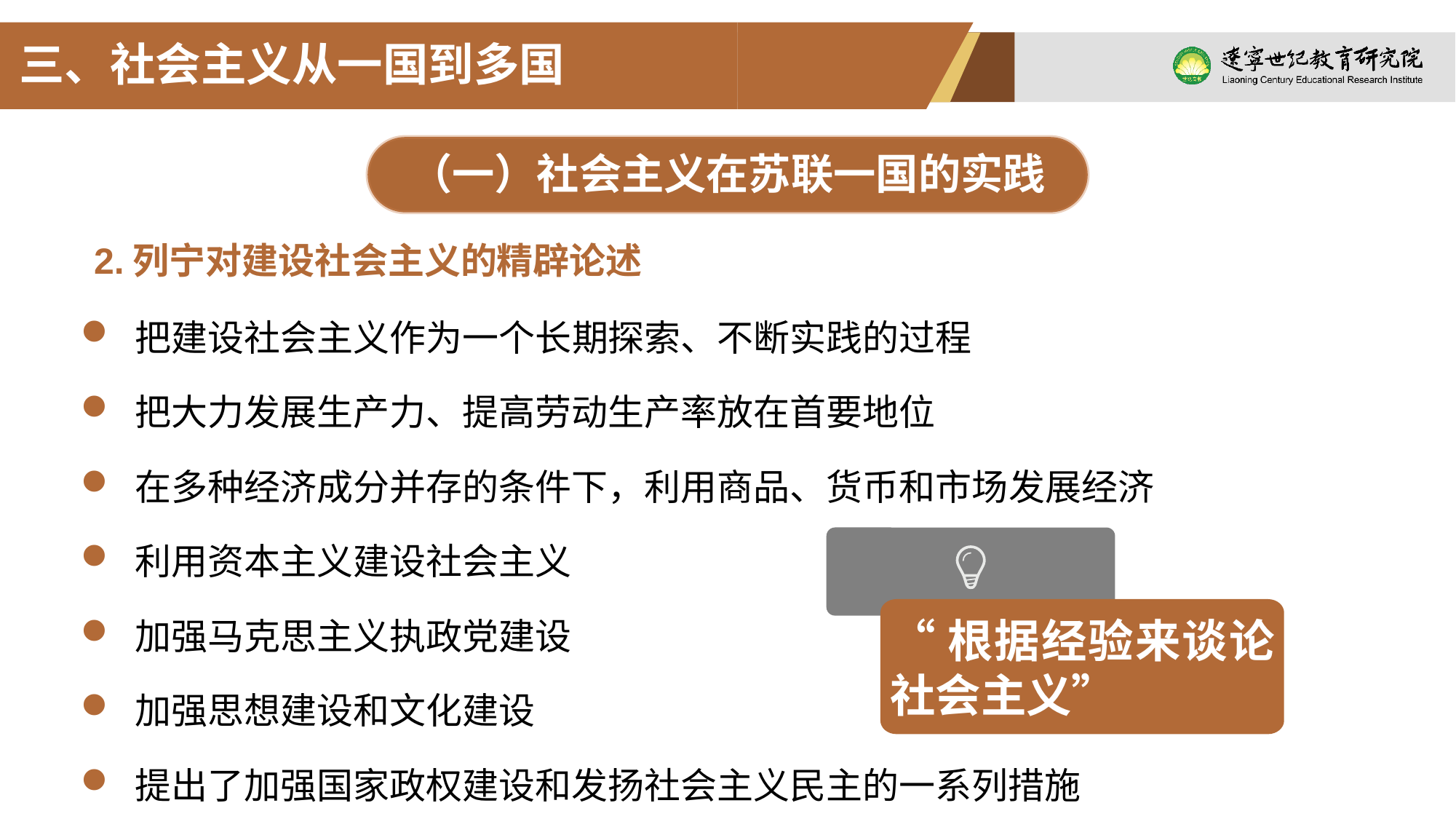

三、社会主义从一国到多国
（一）社会主义在苏联一国的实践
2.列宁对建设社会主义的精辟论述
把建设社会主义作为一个长期探索、不断实践的过程
把大力发展生产力、提高劳动生产率放在首要地位
在多种经济成分并存的条件下，利用商品、货币和市场发展经济
利用资本主义建设社会主义
加强马克思主义执政党建设
加强思想建设和文化建设
提出了加强国家政权建设和发扬社会主义民主的一系列措施

“根据经验来谈论社会主义”